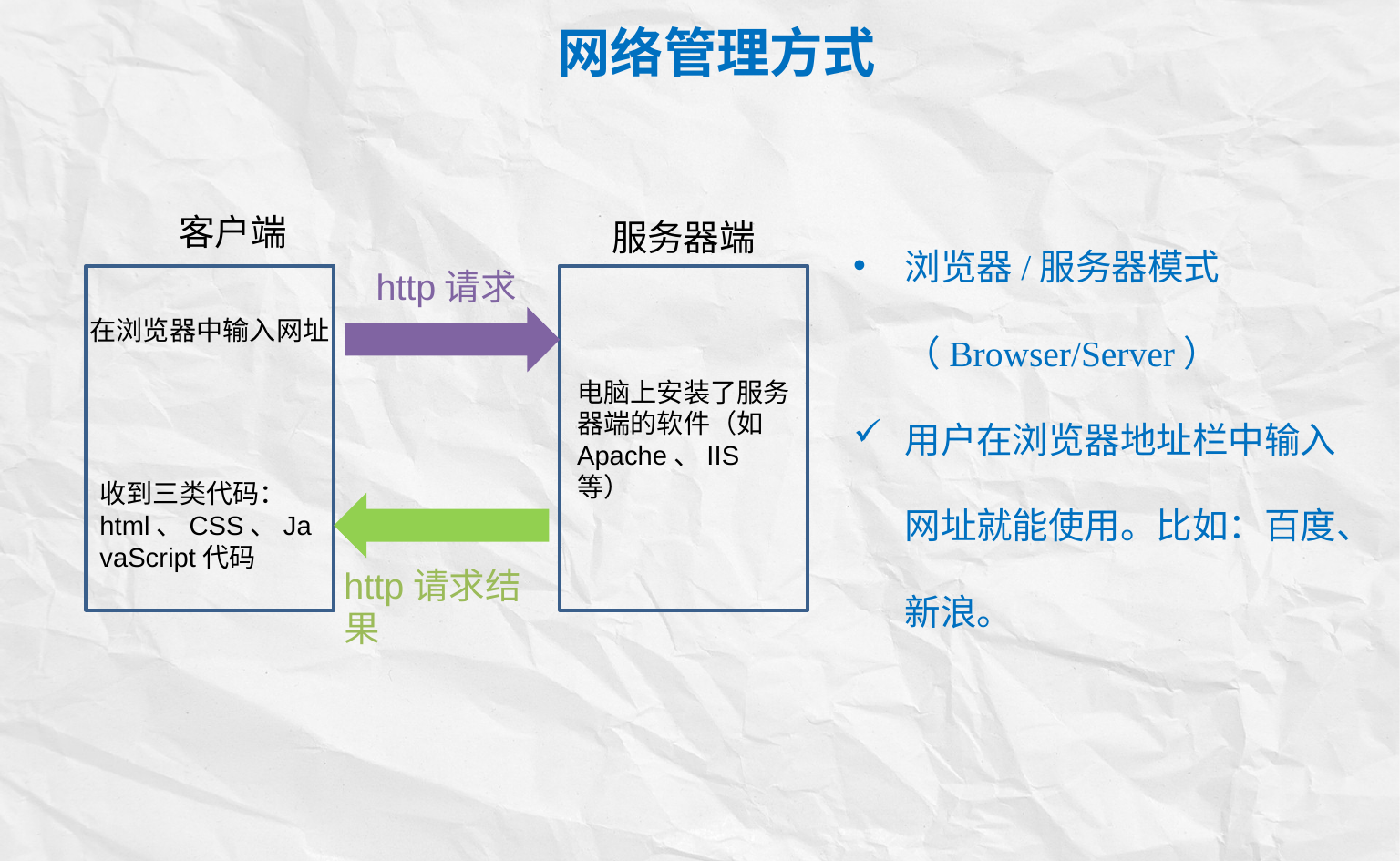

网络管理方式
浏览器/服务器模式（Browser/Server）
用户在浏览器地址栏中输入网址就能使用。比如：百度、新浪。
客户端
服务器端
http请求

在浏览器中输入网址

电脑上安装了服务器端的软件（如Apache、IIS等）
收到三类代码：html、CSS、JavaScript代码

http请求结果

6